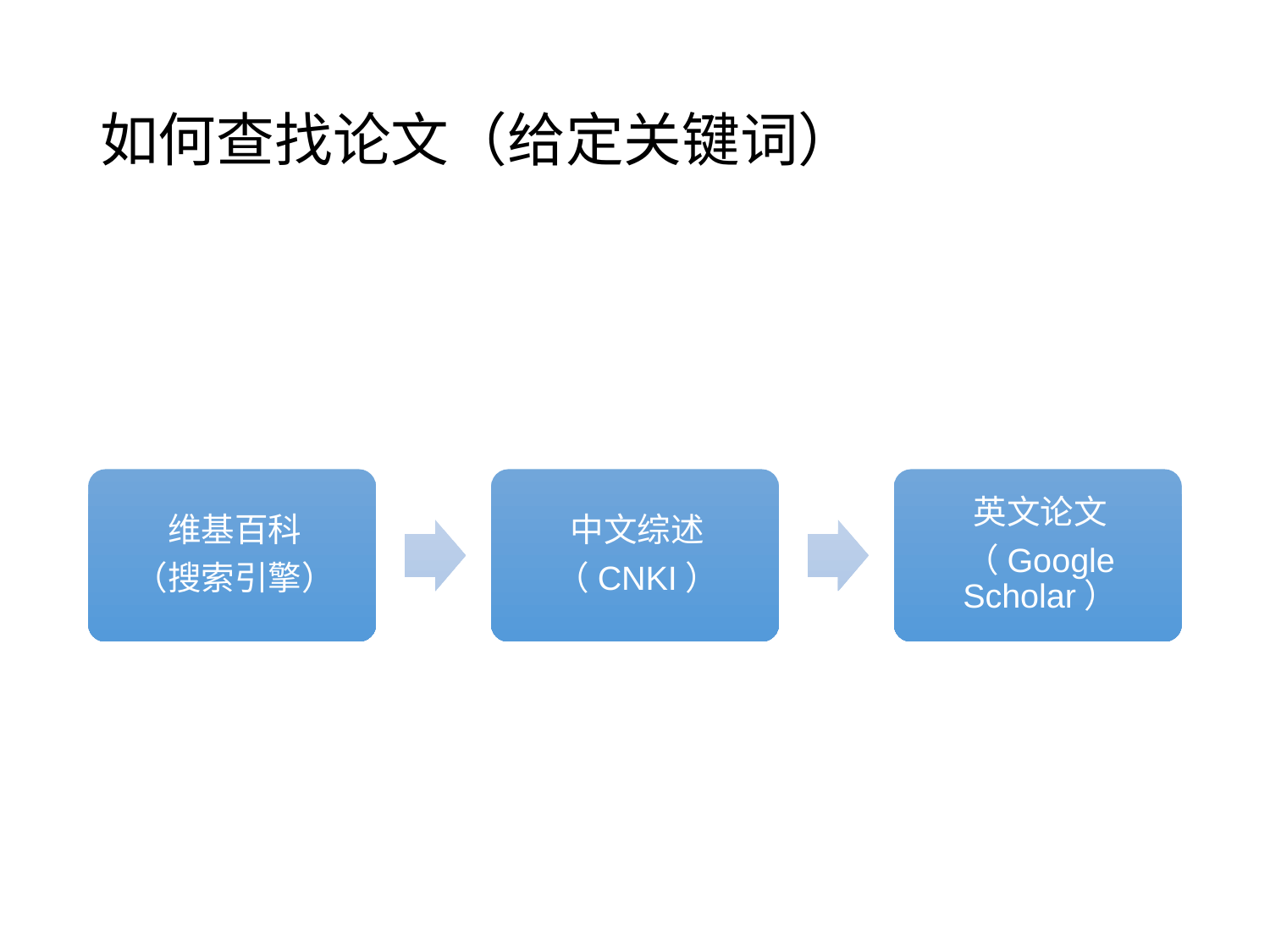

# 如何查找论文（给定关键词）
维基百科
（搜索引擎）

中文综述
（CNKI）

英文论文
（Google Scholar）